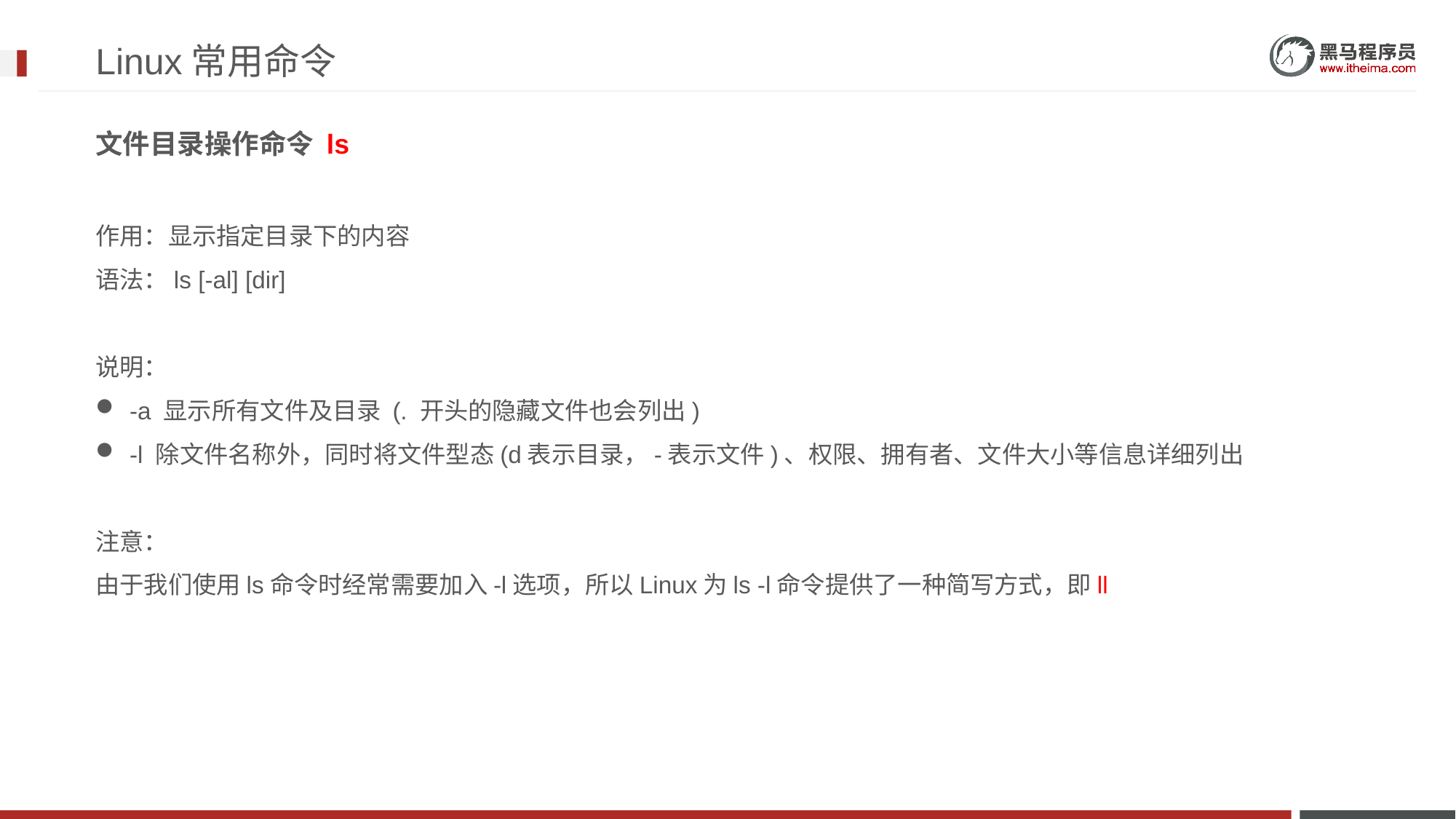

# Linux常用命令
文件目录操作命令 ls
作用：显示指定目录下的内容
语法：ls [-al] [dir]

说明：
-a 显示所有文件及目录 (. 开头的隐藏文件也会列出)
-l 除文件名称外，同时将文件型态(d表示目录，-表示文件)、权限、拥有者、文件大小等信息详细列出

注意：
由于我们使用ls命令时经常需要加入-l选项，所以Linux为ls -l命令提供了一种简写方式，即ll